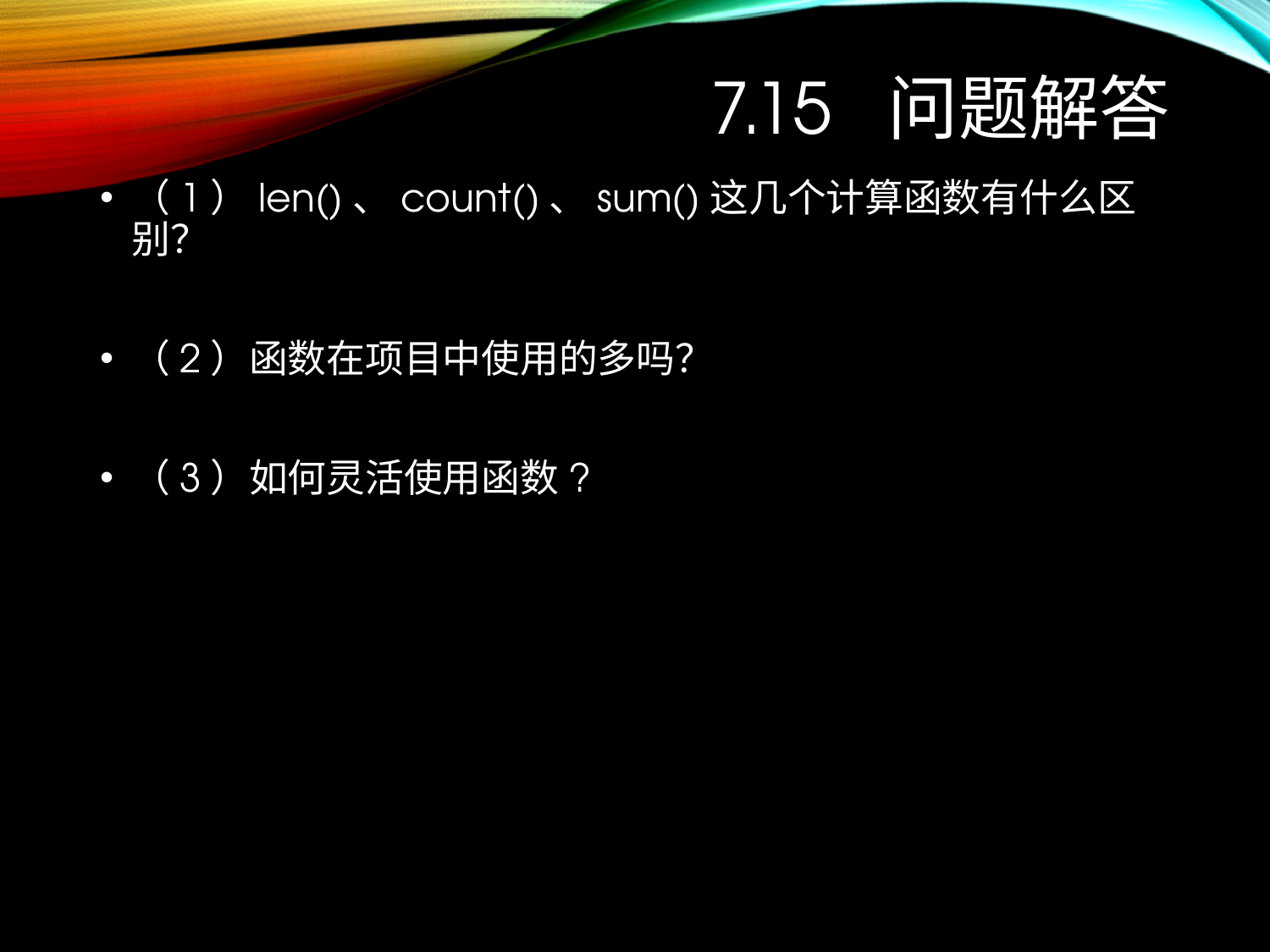

# 7.15  问题解答
（1）len()、count()、sum()这几个计算函数有什么区别？

（2）函数在项目中使用的多吗？

（3）如何灵活使用函数?